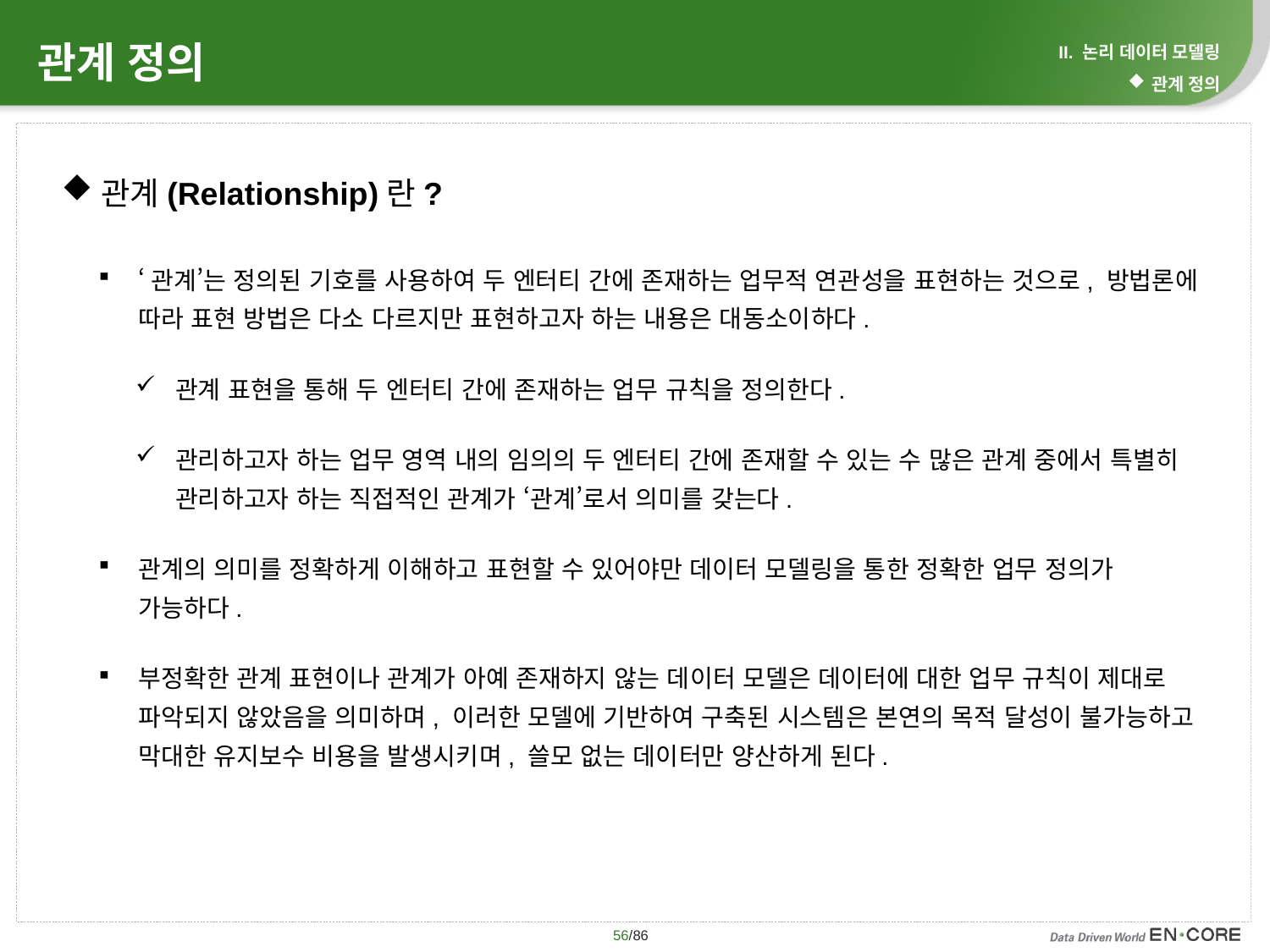

# 관계 정의
II. 논리 데이터 모델링
관계 정의
관계(Relationship)란?
‘관계’는 정의된 기호를 사용하여 두 엔터티 간에 존재하는 업무적 연관성을 표현하는 것으로, 방법론에 따라 표현 방법은 다소 다르지만 표현하고자 하는 내용은 대동소이하다.
관계 표현을 통해 두 엔터티 간에 존재하는 업무 규칙을 정의한다.
관리하고자 하는 업무 영역 내의 임의의 두 엔터티 간에 존재할 수 있는 수 많은 관계 중에서 특별히 관리하고자 하는 직접적인 관계가 ‘관계’로서 의미를 갖는다.
관계의 의미를 정확하게 이해하고 표현할 수 있어야만 데이터 모델링을 통한 정확한 업무 정의가 가능하다.
부정확한 관계 표현이나 관계가 아예 존재하지 않는 데이터 모델은 데이터에 대한 업무 규칙이 제대로 파악되지 않았음을 의미하며, 이러한 모델에 기반하여 구축된 시스템은 본연의 목적 달성이 불가능하고 막대한 유지보수 비용을 발생시키며, 쓸모 없는 데이터만 양산하게 된다.